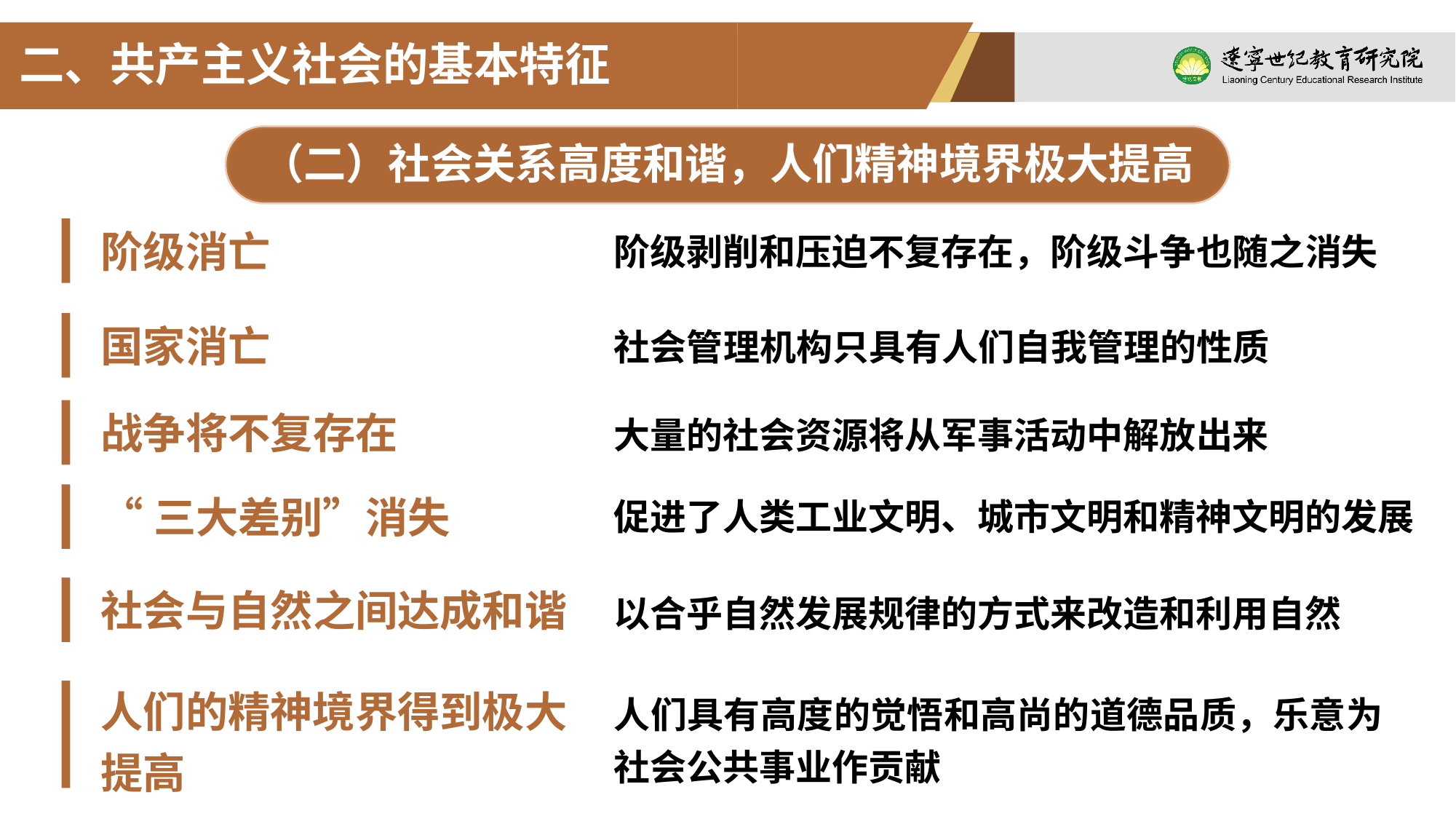

二、共产主义社会的基本特征
（二）社会关系高度和谐，人们精神境界极大提高

阶级消亡
阶级剥削和压迫不复存在，阶级斗争也随之消失

国家消亡
社会管理机构只具有人们自我管理的性质

战争将不复存在
大量的社会资源将从军事活动中解放出来

“三大差别”消失
促进了人类工业文明、城市文明和精神文明的发展

社会与自然之间达成和谐
以合乎自然发展规律的方式来改造和利用自然
人们的精神境界得到极大提高

人们具有高度的觉悟和高尚的道德品质，乐意为社会公共事业作贡献